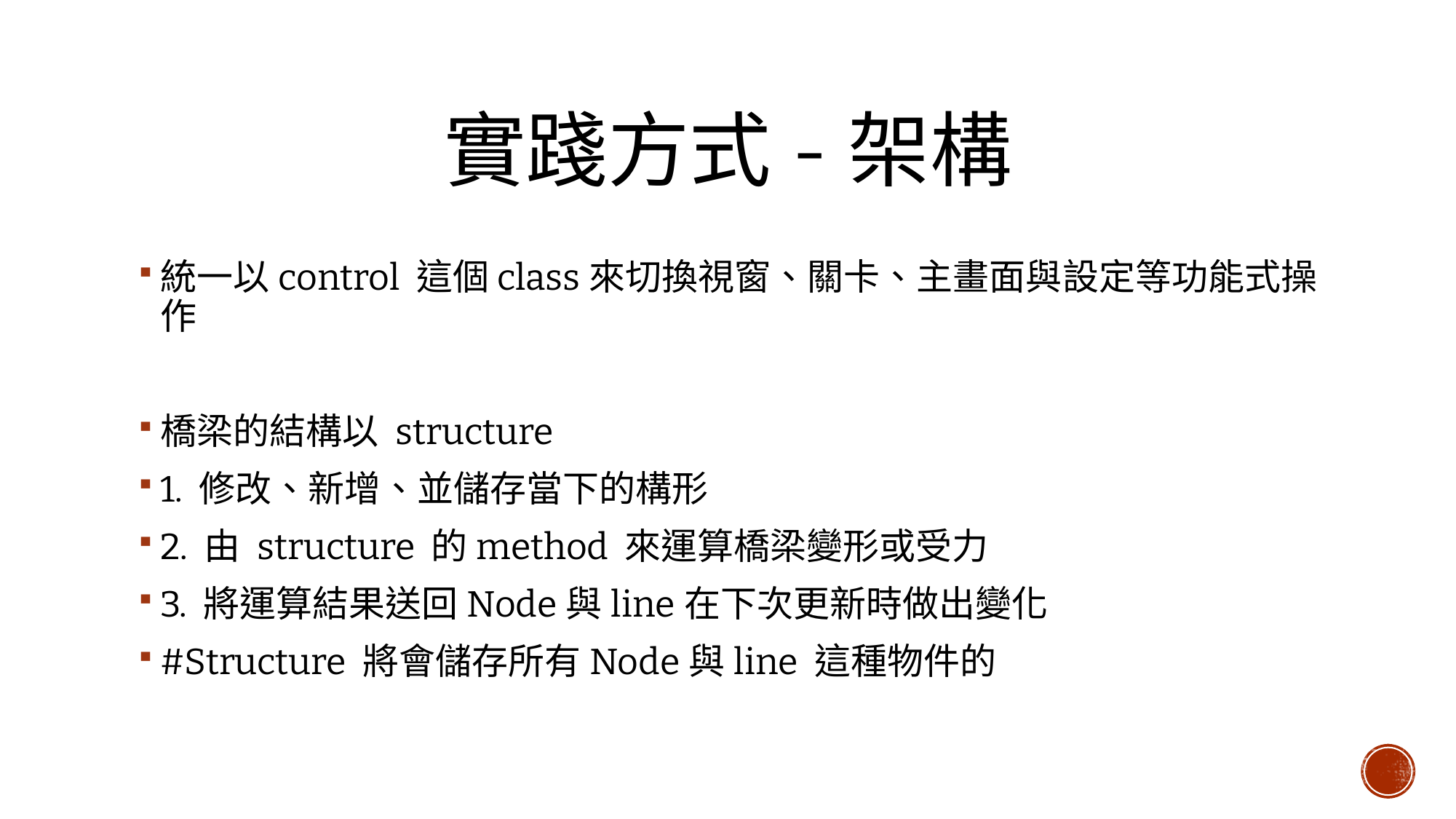

# 實踐方式-架構
統一以control 這個class來切換視窗、關卡、主畫面與設定等功能式操作

橋梁的結構以 structure
1. 修改、新增、並儲存當下的構形
2. 由 structure 的method 來運算橋梁變形或受力
3. 將運算結果送回Node與line在下次更新時做出變化
#Structure 將會儲存所有Node與line 這種物件的